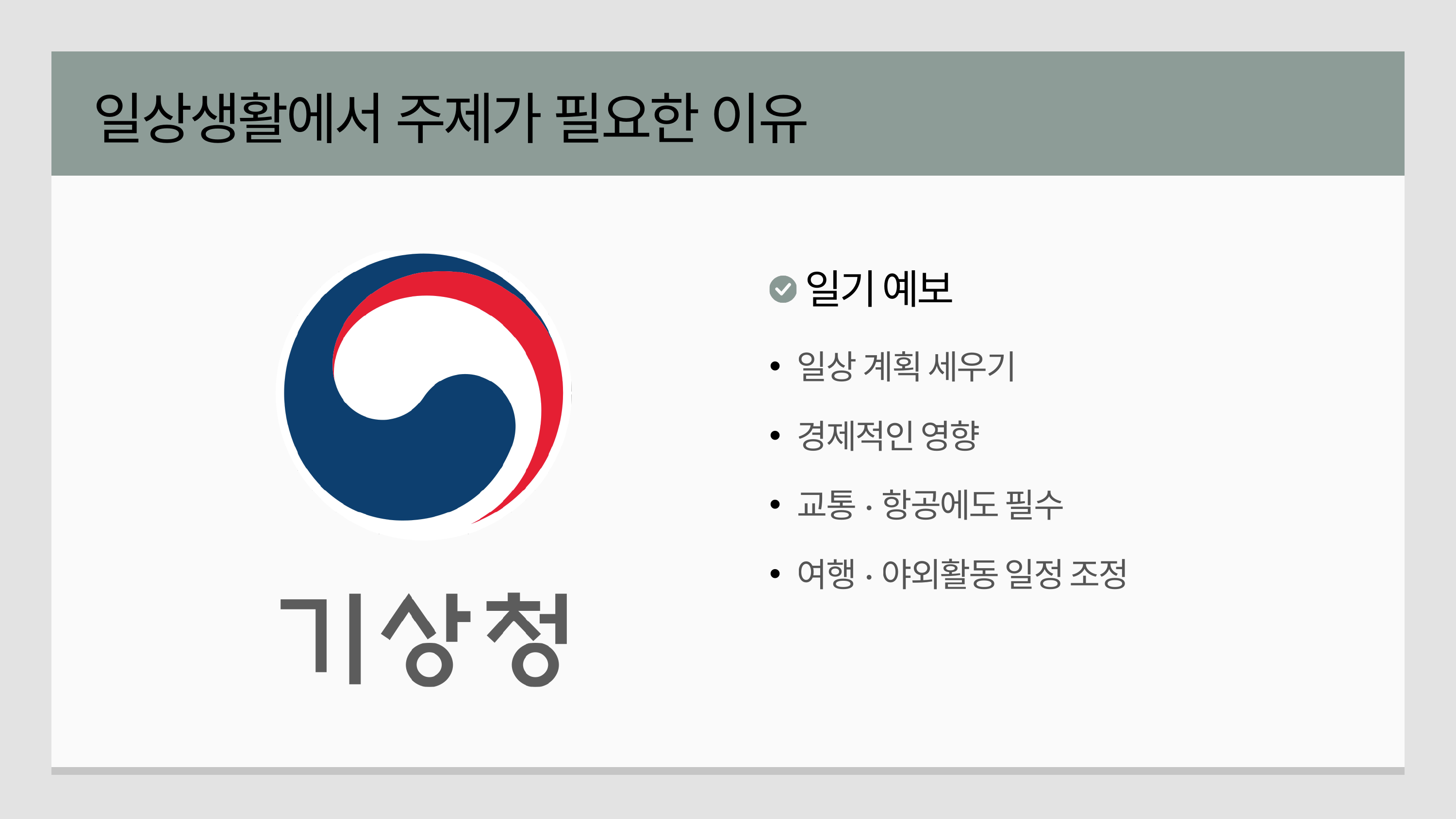

일상생활에서 주제가 필요한 이유

일기 예보

일상 계획 세우기

경제적인 영향

교통·항공에도 필수

여행·야외활동 일정 조정